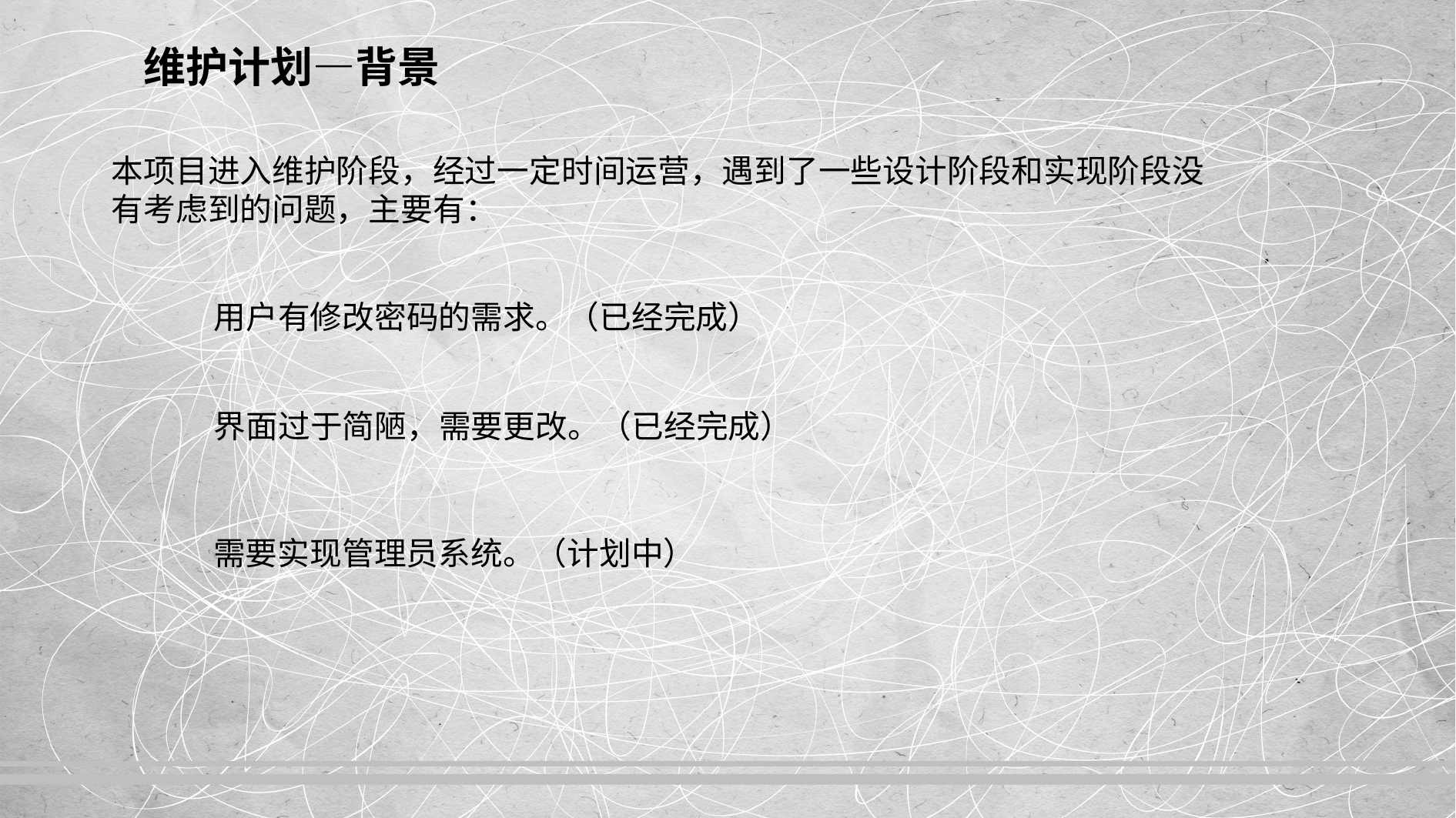

维护计划—背景
本项目进入维护阶段，经过一定时间运营，遇到了一些设计阶段和实现阶段没有考虑到的问题，主要有：
用户有修改密码的需求。（已经完成）
界面过于简陋，需要更改。（已经完成）
需要实现管理员系统。（计划中）